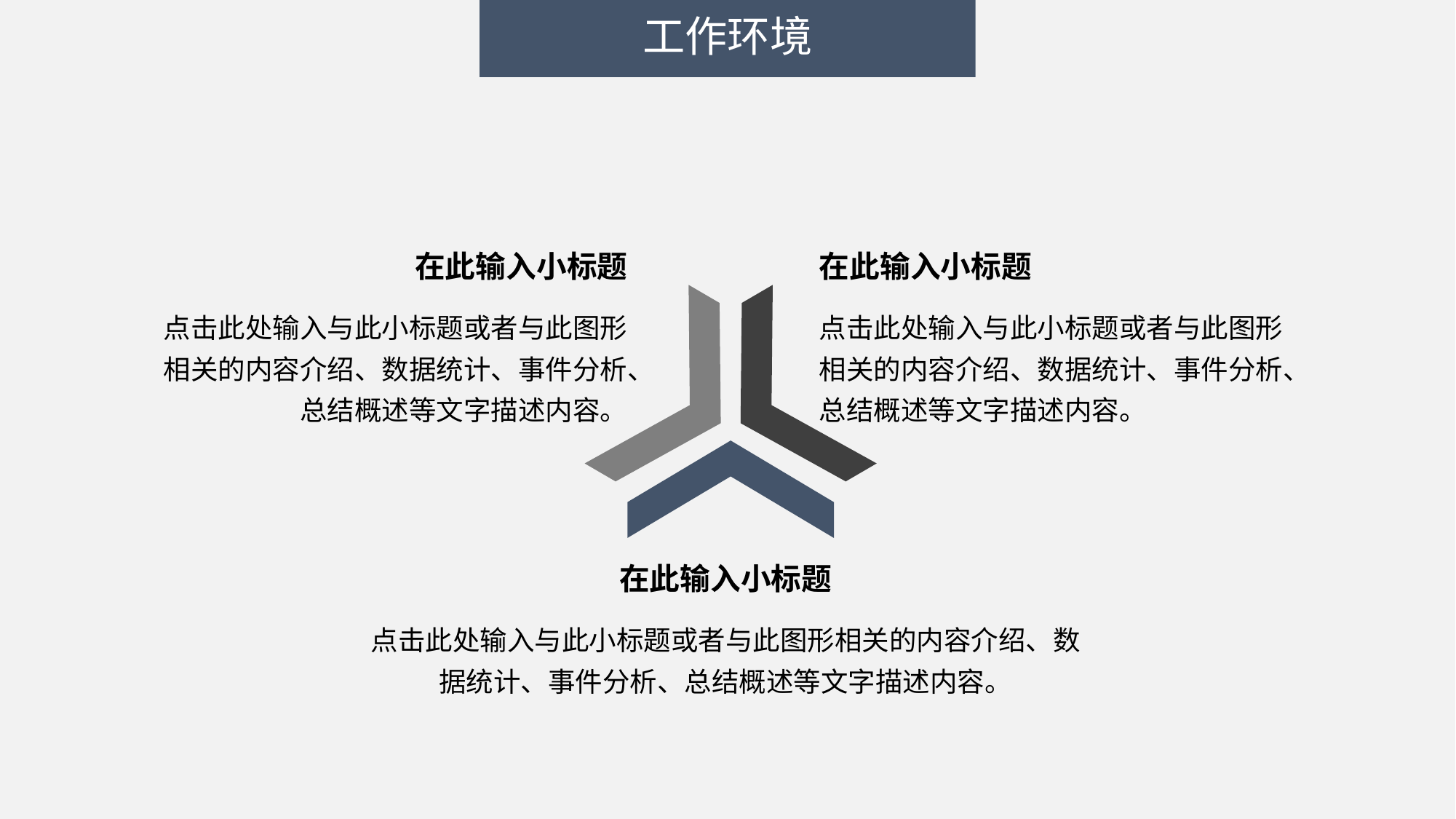

# 工作环境
在此输入小标题
在此输入小标题

点击此处输入与此小标题或者与此图形相关的内容介绍、数据统计、事件分析、总结概述等文字描述内容。
点击此处输入与此小标题或者与此图形相关的内容介绍、数据统计、事件分析、总结概述等文字描述内容。

在此输入小标题
点击此处输入与此小标题或者与此图形相关的内容介绍、数据统计、事件分析、总结概述等文字描述内容。